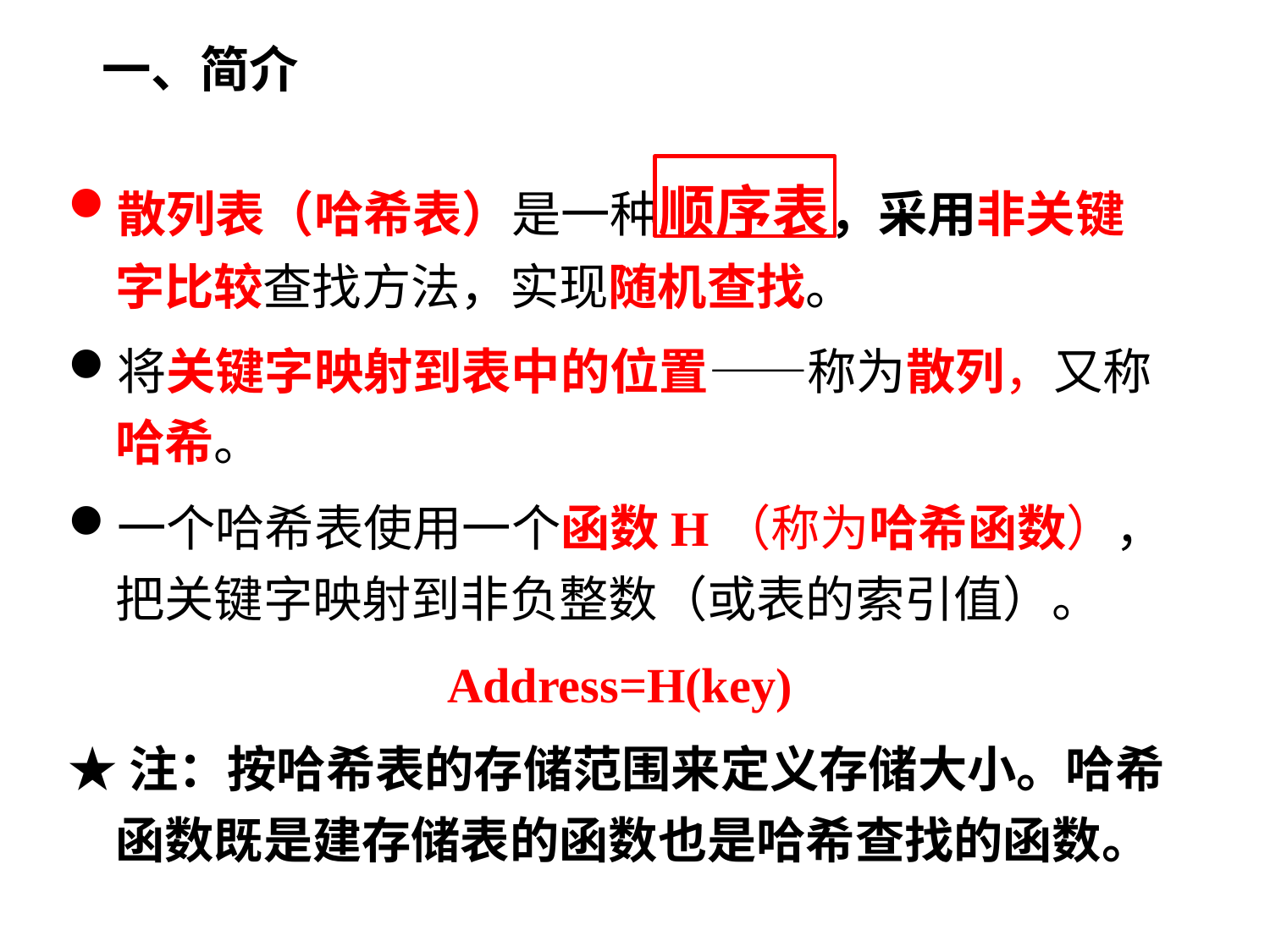

# 一、简介
散列表（哈希表）是一种顺序表，采用非关键字比较查找方法，实现随机查找。
将关键字映射到表中的位置——称为散列，又称哈希。
一个哈希表使用一个函数H（称为哈希函数），把关键字映射到非负整数（或表的索引值）。
Address=H(key)
★注：按哈希表的存储范围来定义存储大小。哈希函数既是建存储表的函数也是哈希查找的函数。